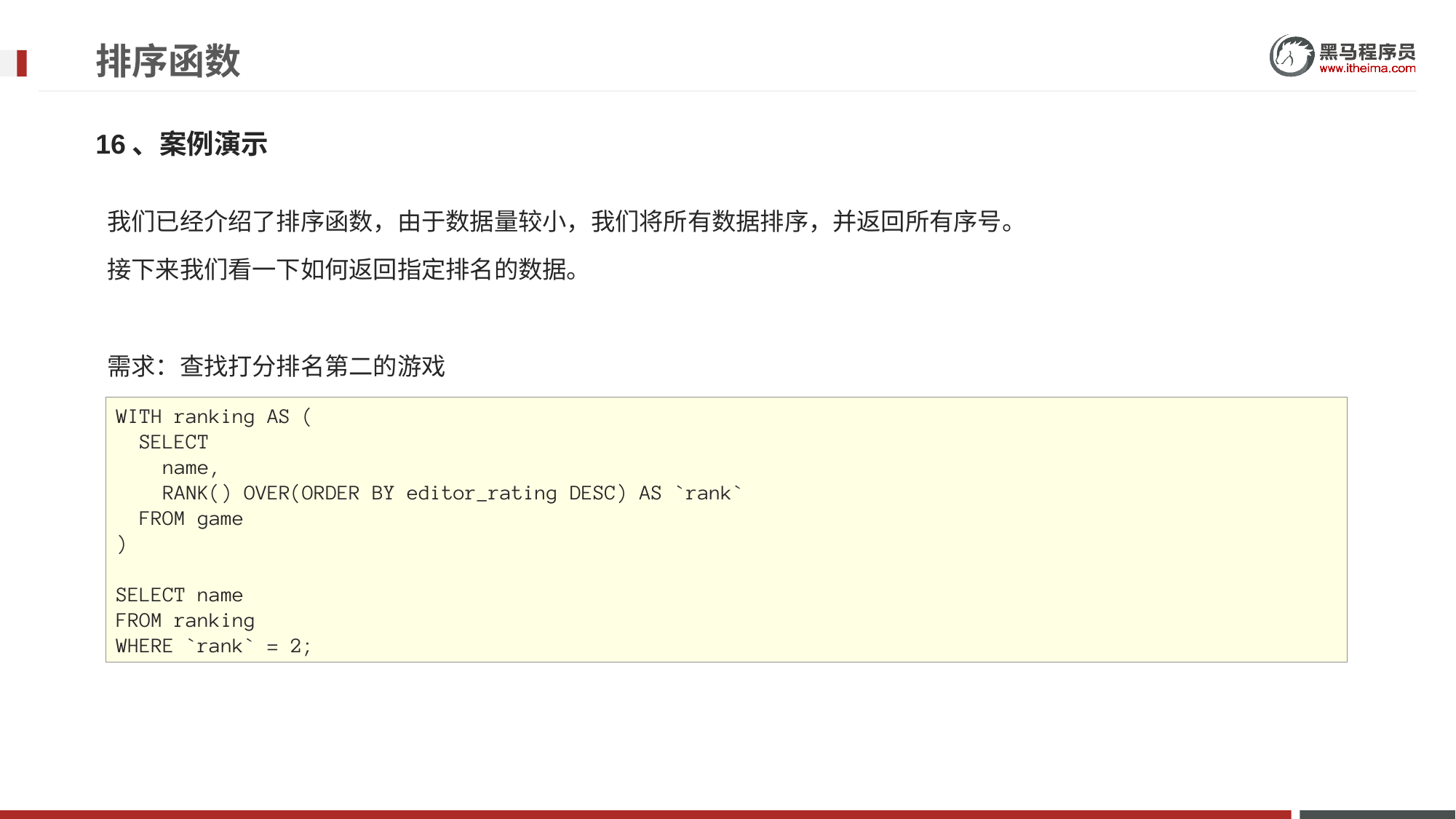

# 排序函数
16、案例演示
我们已经介绍了排序函数，由于数据量较小，我们将所有数据排序，并返回所有序号。
接下来我们看一下如何返回指定排名的数据。

需求：查找打分排名第二的游戏
WITH ranking AS (
  SELECT
    name,
    RANK() OVER(ORDER BY editor_rating DESC) AS `rank`
  FROM game
)

SELECT name
FROM ranking
WHERE `rank` = 2;